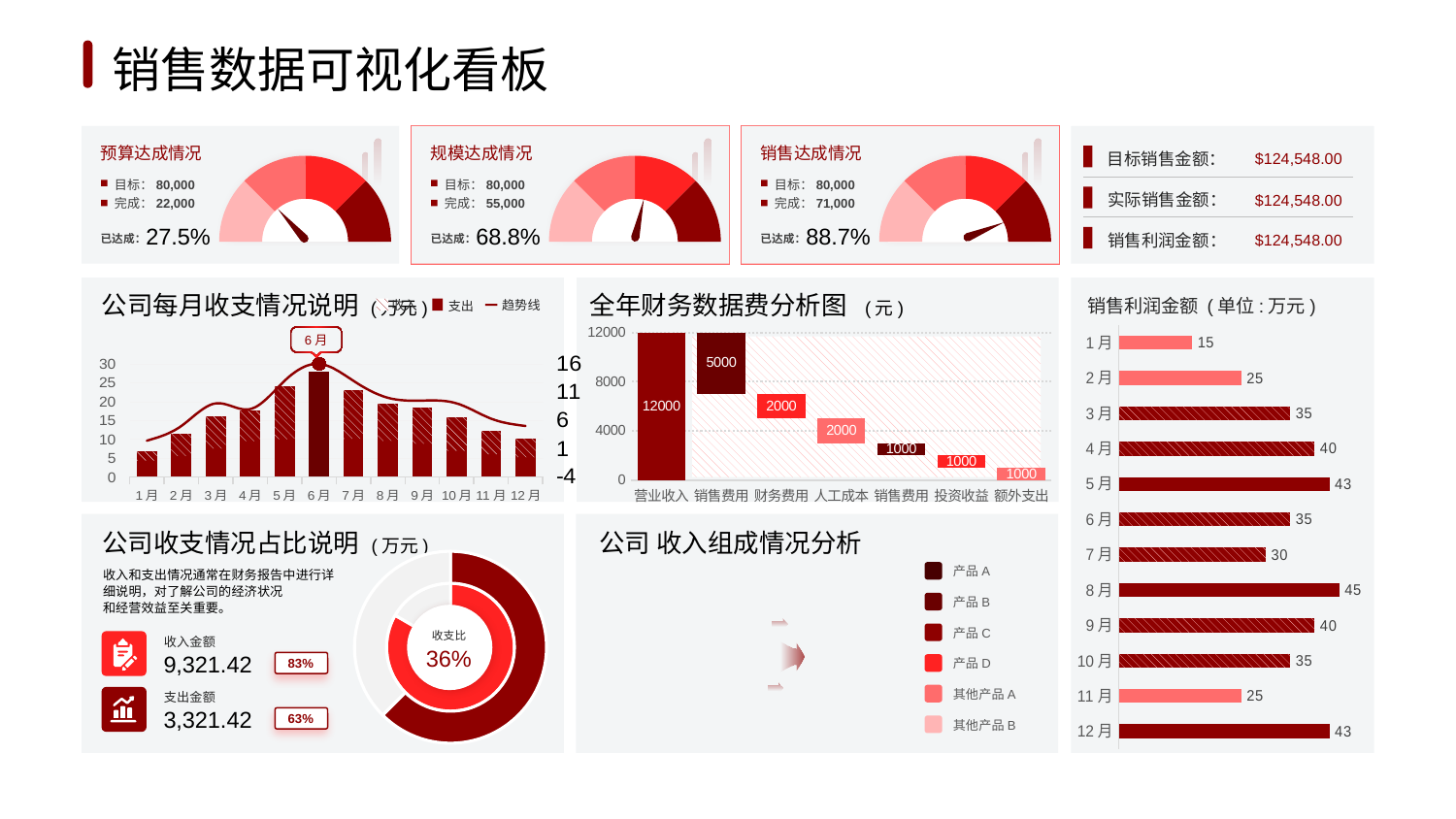

1
2
3
4
5
6
销售数据可视化看板

预算达成情况
规模达成情况
销售达成情况

目标销售金额：
$124,548.00

实际销售金额：
$124,548.00

销售利润金额：
$124,548.00

### Chart

| Category | 销售额 |
|---|---|
| A | 3.0 |
| B | 3.0 |
| C | 12.0 |
| D | 3.0 |
| F | 3.0 |

### Chart

| Category | 销售额 |
|---|---|
| A | 3.0 |
| B | 3.0 |
| C | 12.0 |
| D | 3.0 |
| F | 3.0 |

### Chart

| Category | 销售额 |
|---|---|
| A | 3.0 |
| B | 3.0 |
| C | 12.0 |
| D | 3.0 |
| F | 3.0 |

目标：80,000
完成：22,000

目标：80,000
完成：55,000

目标：80,000
完成：71,000

27.5%
已达成：
68.8%
已达成：
88.7%
已达成：

公司每月收支情况说明 (万元)
全年财务数据费分析图  (元)
销售利润金额 (单位:万元)
趋势线

收入

支出

### Chart

| Category | 系列 1 |
|---|---|
| 12月 | 43.0 |
| 11月 | 25.0 |
| 10月 | 35.0 |
| 9月 | 40.0 |
| 8月 | 45.0 |
| 7月 | 30.0 |
| 6月 | 35.0 |
| 5月 | 43.0 |
| 4月 | 40.0 |
| 3月 | 35.0 |
| 2月 | 25.0 |
| 1月 | 15.0 |

### Chart

| Category | 收入 | 支出 | 趋势 |
|---|---|---|---|
| 1月 | 4.3 | 2.4 | 2.4 |
| 2月 | 5.5 | 6.0 | 5.0 |
| 3月 | 7.5 | 8.5 | 9.0 |
| 4月 | 9.5 | 8.0 | 8.0 |
| 5月 | 10.0 | 14.0 | 13.0 |
| 6月 | 12.0 | 16.0 | 16.0 |
| 7月 | 10.1 | 13.0 | 13.0 |
| 8月 | 9.5 | 10.0 | 10.0 |
| 9月 | 8.8 | 9.5 | 9.5 |
| 10月 | 6.9 | 9.0 | 9.0 |
| 11月 | 6.0 | 6.3 | 6.3 |
| 12月 | 5.2 | 5.0 | 5.0 |

### Chart

| Category | 增加 | 空 |
|---|---|---|
| 营业收入 | 0.0 | 12000.0 |
| 销售费用 | 7000.0 | 5000.0 |
| 财务费用 | 5000.0 | 2000.0 |
| 人工成本 | 3000.0 | 2000.0 |
| 销售费用 | 2000.0 | 1000.0 |
| 投资收益 | 1000.0 | 1000.0 |
| 额外支出 | 0.0 | 1000.0 |
6月

公司收支情况占比说明 (万元)
公司 收入组成情况分析

### Chart

| Category | 收入 | 支出 |
|---|---|---|
| 金额 | 500.0 | 500.0 |
| 占比 | 100.0 | 300.0 |

产品A

产品B

产品C

产品D

其他产品A

其他产品B

收入和支出情况通常在财务报告中进行详细说明，对了解公司的经济状况
和经营效益至关重要。

收支比
36%

收入金额
9,321.42

83%

支出金额
3,321.42

63%